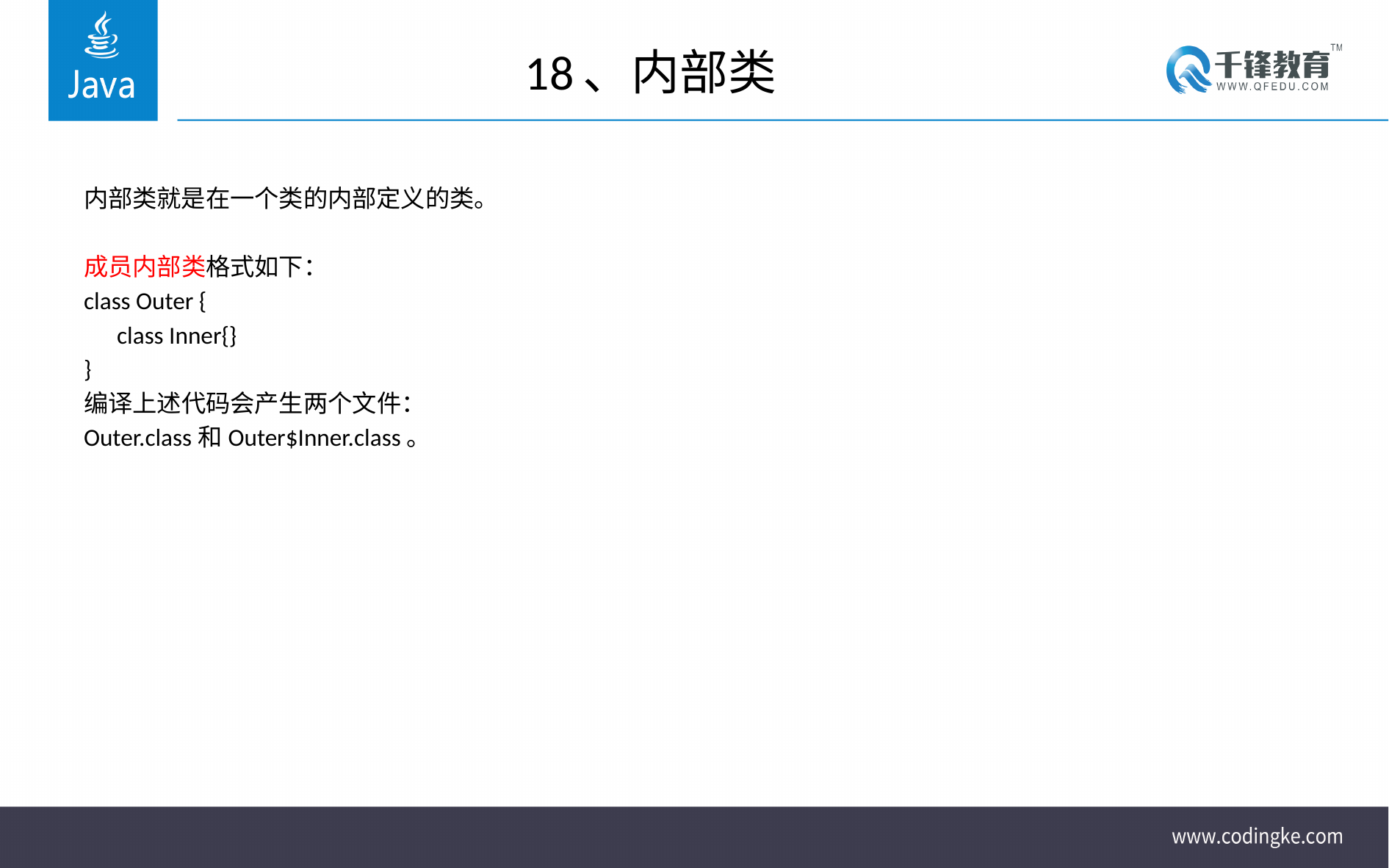

# 18、内部类
内部类就是在一个类的内部定义的类。

成员内部类格式如下：
class Outer {
      class Inner{}
}
编译上述代码会产生两个文件：
Outer.class和Outer$Inner.class。